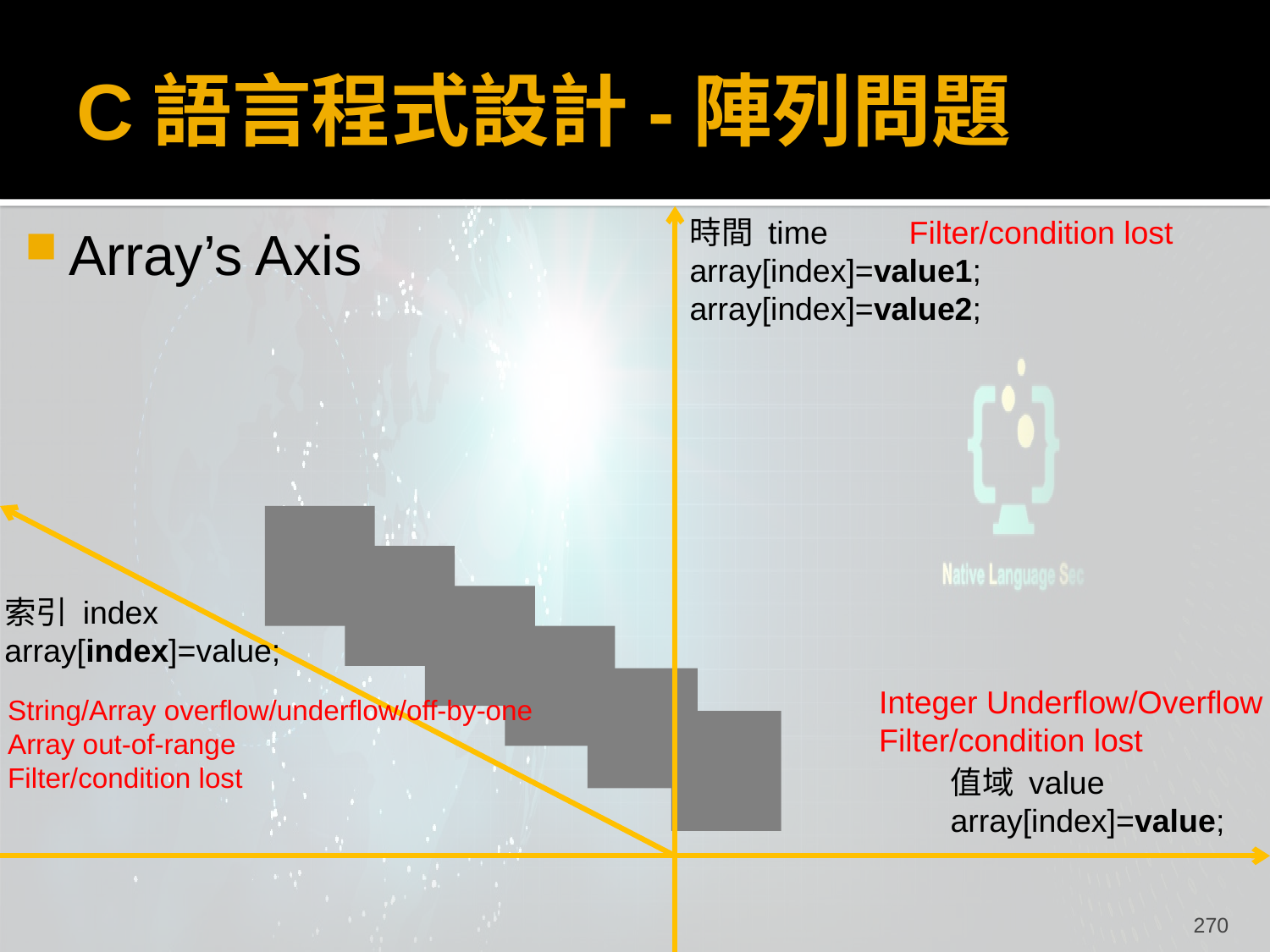

# C語言程式設計-陣列問題
Array’s Axis
時間 time
array[index]=value1;
array[index]=value2;
Filter/condition lost

索引 index
array[index]=value;

Integer Underflow/Overflow
Filter/condition lost
String/Array overflow/underflow/off-by-one
Array out-of-range
Filter/condition lost

值域 value
array[index]=value;
270